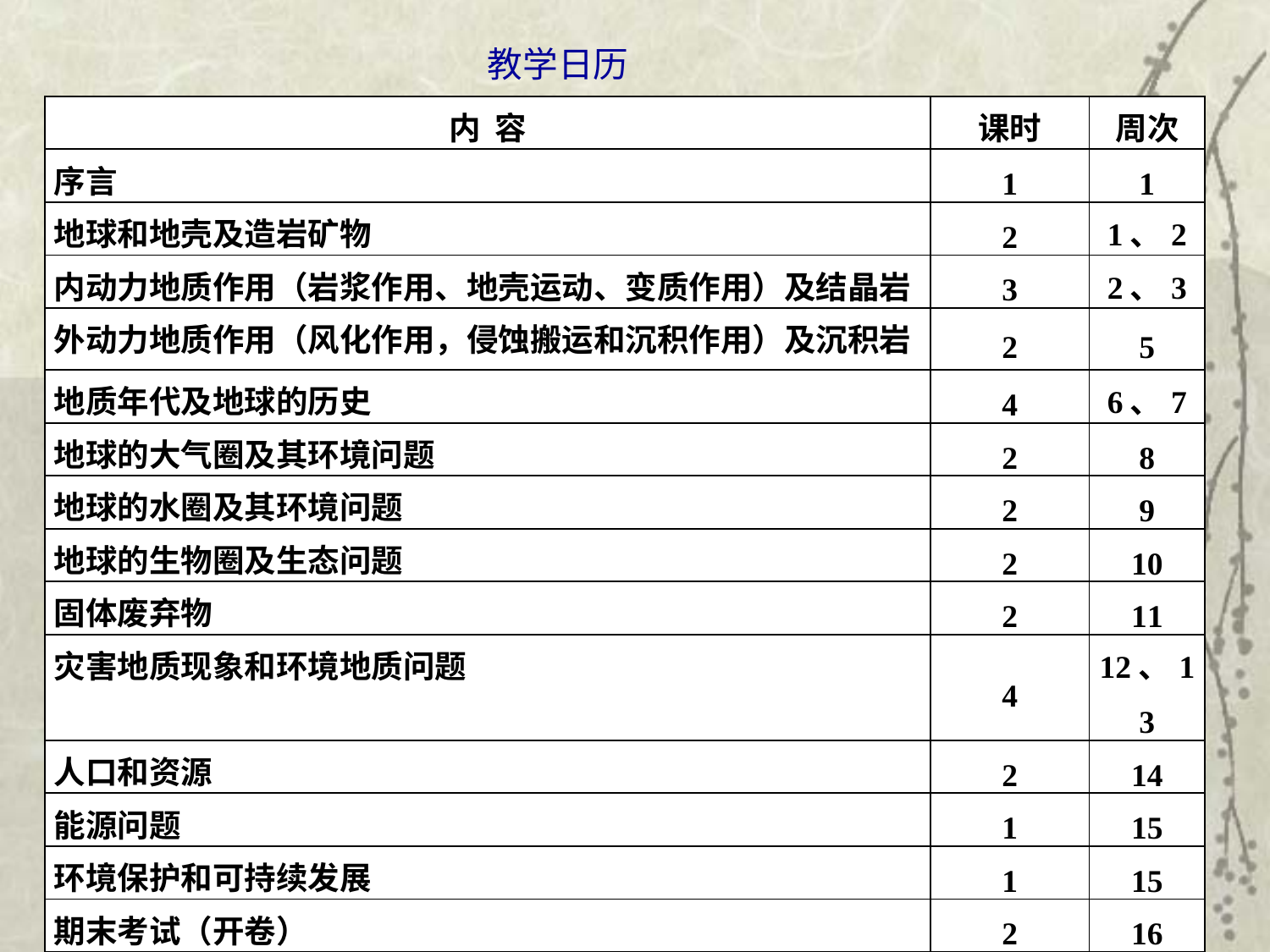

教学日历
| 内 容 | 课时 | 周次 |
| --- | --- | --- |
| 序言 | 1 | 1 |
| 地球和地壳及造岩矿物 | 2 | 1、2 |
| 内动力地质作用（岩浆作用、地壳运动、变质作用）及结晶岩 | 3 | 2、3 |
| 外动力地质作用（风化作用，侵蚀搬运和沉积作用）及沉积岩 | 2 | 5 |
| 地质年代及地球的历史 | 4 | 6、7 |
| 地球的大气圈及其环境问题 | 2 | 8 |
| 地球的水圈及其环境问题 | 2 | 9 |
| 地球的生物圈及生态问题 | 2 | 10 |
| 固体废弃物 | 2 | 11 |
| 灾害地质现象和环境地质问题 | 4 | 12、13 |
| 人口和资源 | 2 | 14 |
| 能源问题 | 1 | 15 |
| 环境保护和可持续发展 | 1 | 15 |
| 期末考试（开卷） | 2 | 16 |